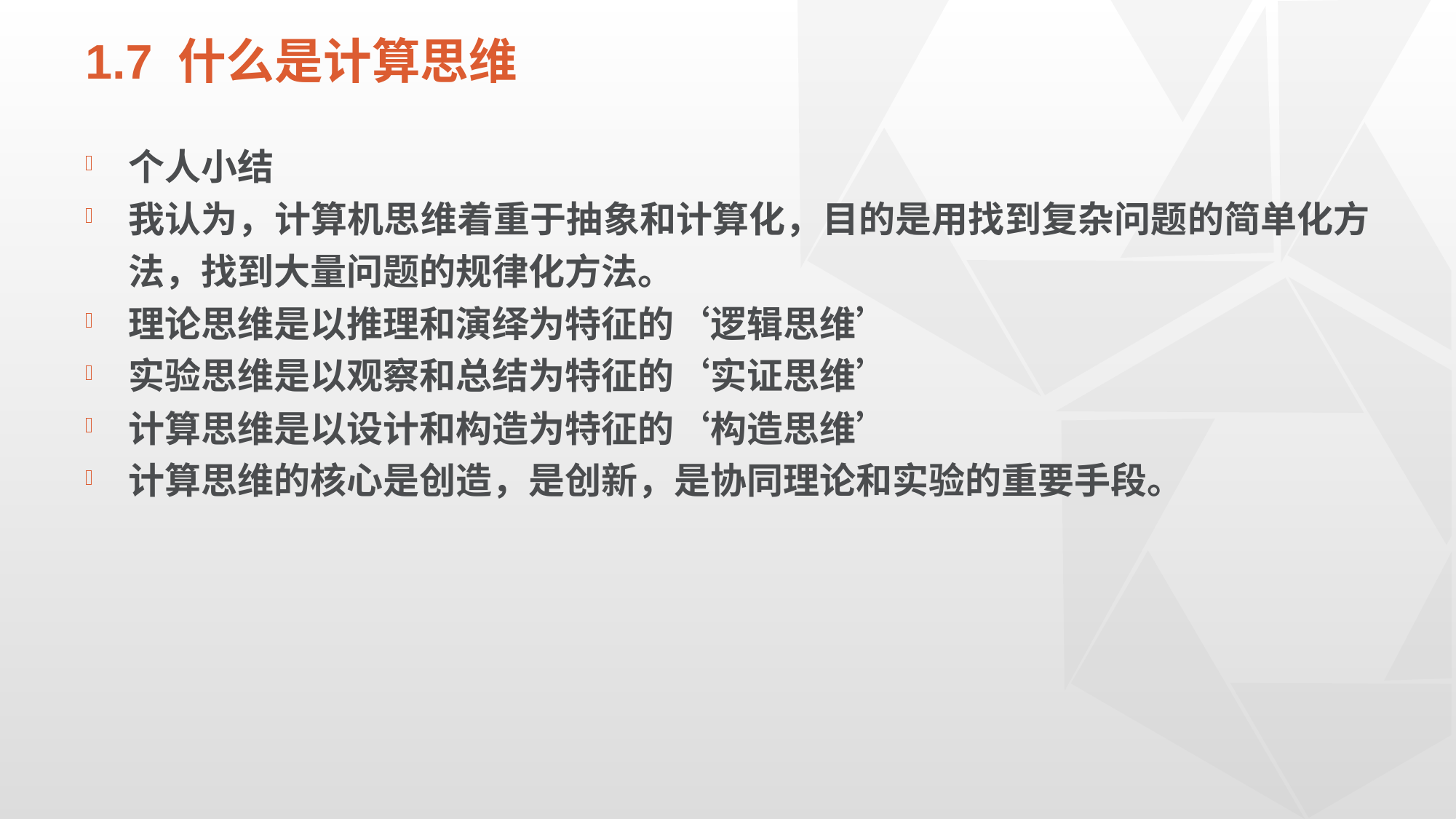

# 1.7 什么是计算思维
个人小结
我认为，计算机思维着重于抽象和计算化，目的是用找到复杂问题的简单化方法，找到大量问题的规律化方法。
理论思维是以推理和演绎为特征的‘逻辑思维’
实验思维是以观察和总结为特征的‘实证思维’
计算思维是以设计和构造为特征的‘构造思维’
计算思维的核心是创造，是创新，是协同理论和实验的重要手段。